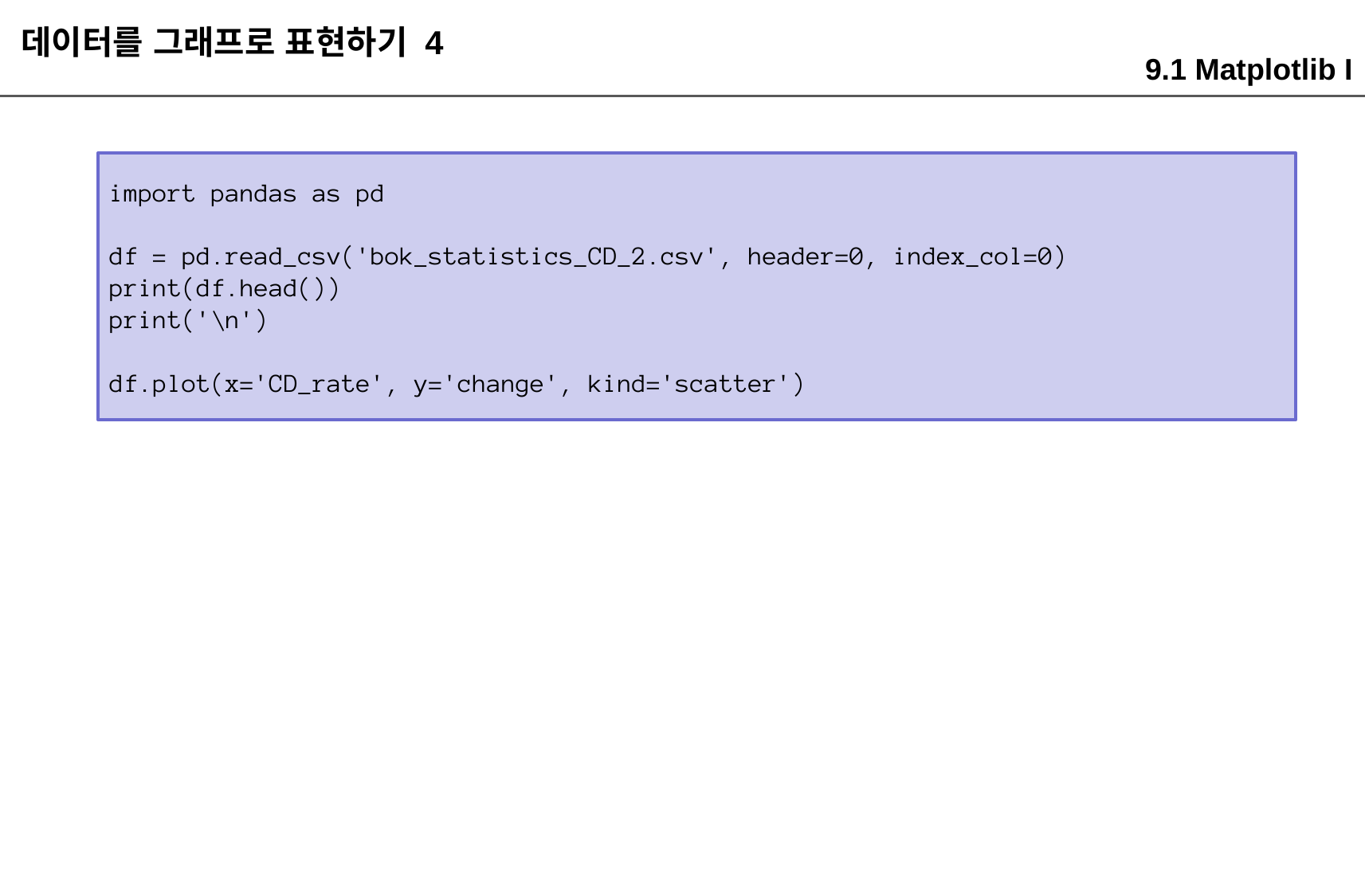

데이터를 그래프로 표현하기 4
9.1 Matplotlib I
import pandas as pd

df = pd.read_csv('bok_statistics_CD_2.csv', header=0, index_col=0)
print(df.head())
print('\n')

df.plot(x='CD_rate', y='change', kind='scatter')